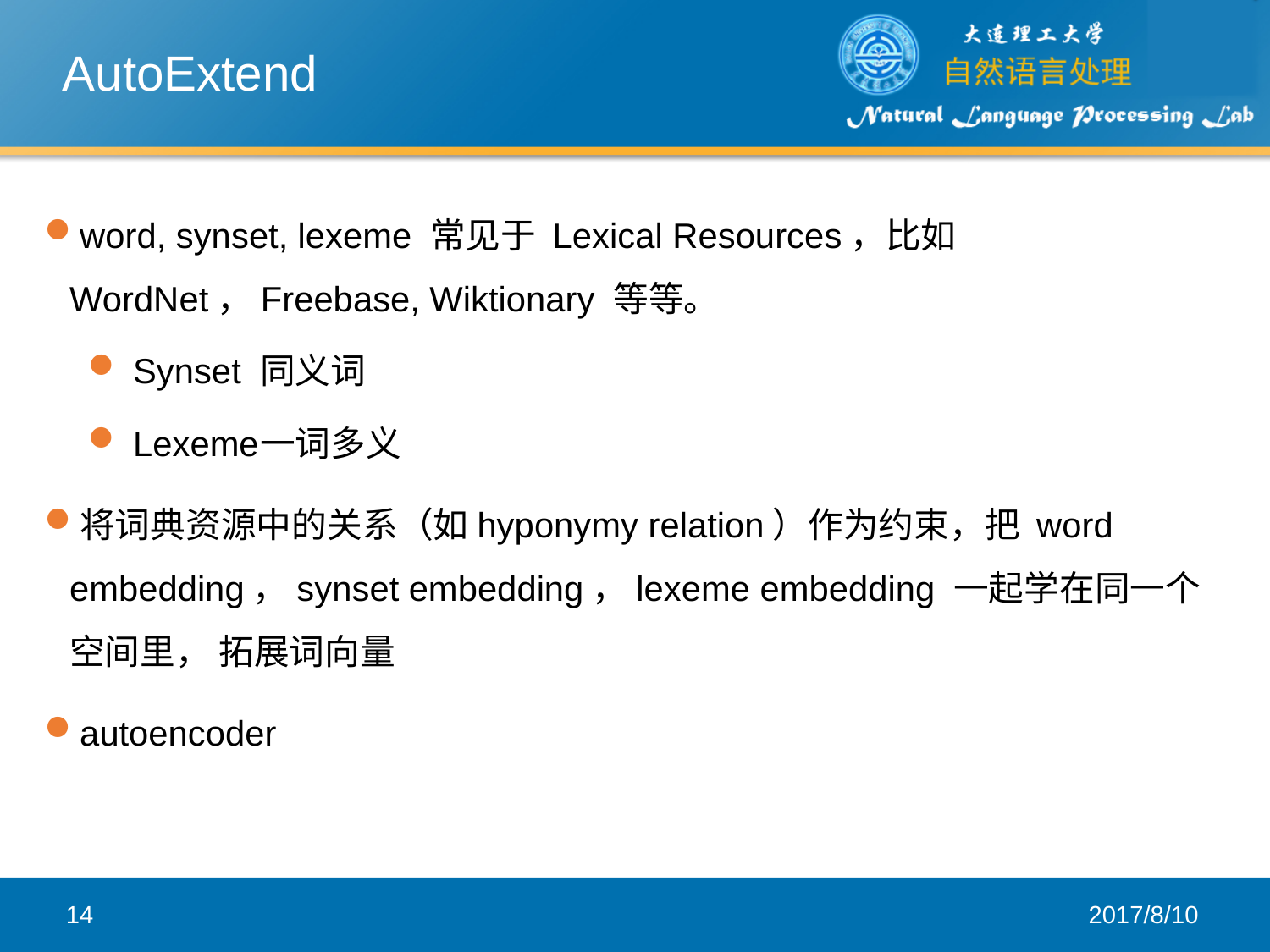

# AutoExtend
word, synset, lexeme 常见于 Lexical Resources，比如 WordNet，Freebase, Wiktionary 等等。
Synset	同义词
Lexeme	一词多义
将词典资源中的关系（如hyponymy relation）作为约束，把 word embedding，synset embedding，lexeme embedding 一起学在同一个空间里， 拓展词向量
autoencoder
14
2017/8/10